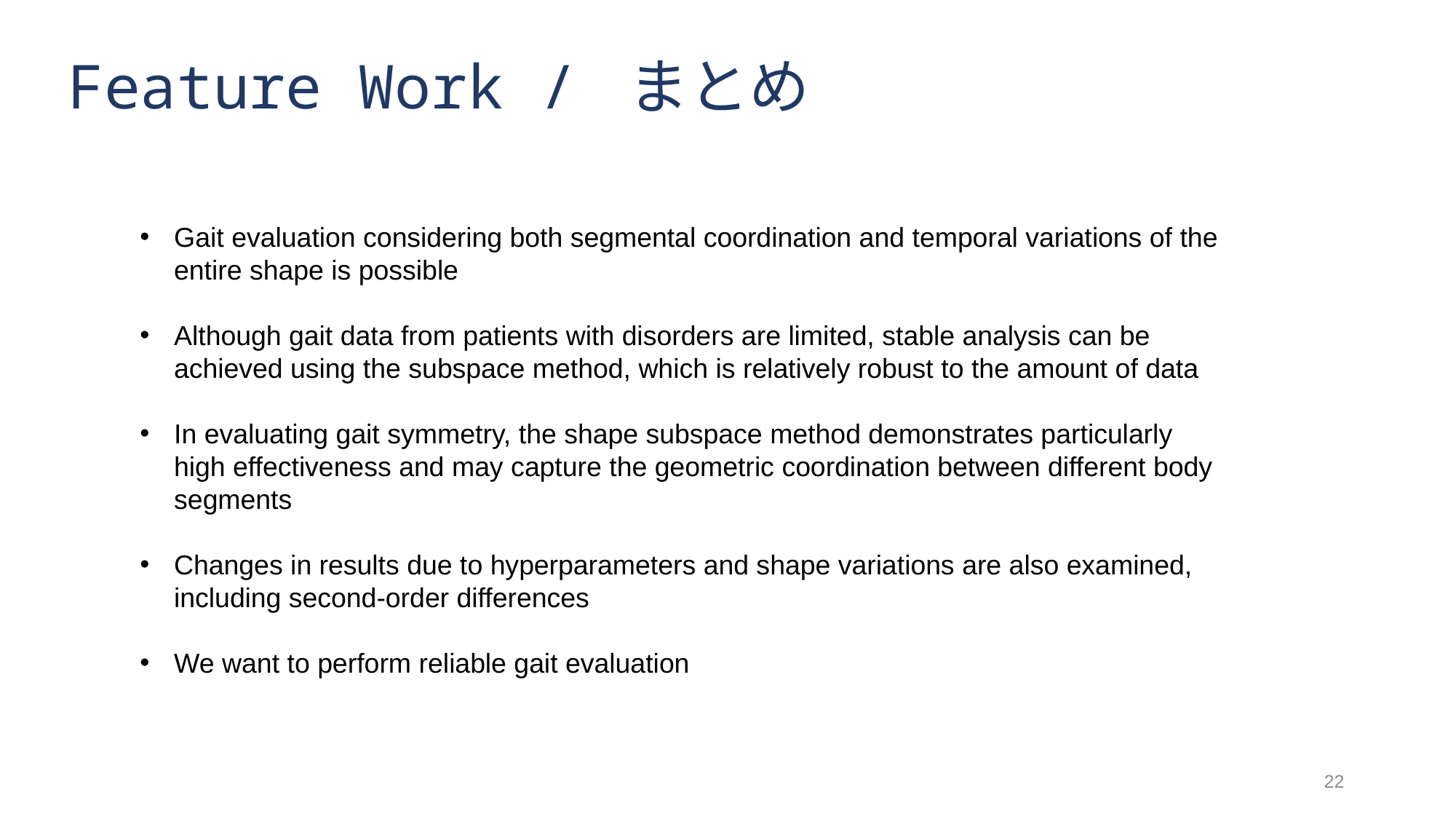

Feature Work / まとめ
Gait evaluation considering both segmental coordination and temporal variations of the entire shape is possible

Although gait data from patients with disorders are limited, stable analysis can be achieved using the subspace method, which is relatively robust to the amount of data

In evaluating gait symmetry, the shape subspace method demonstrates particularly high effectiveness and may capture the geometric coordination between different body segments

Changes in results due to hyperparameters and shape variations are also examined, including second-order differences

We want to perform reliable gait evaluation
22